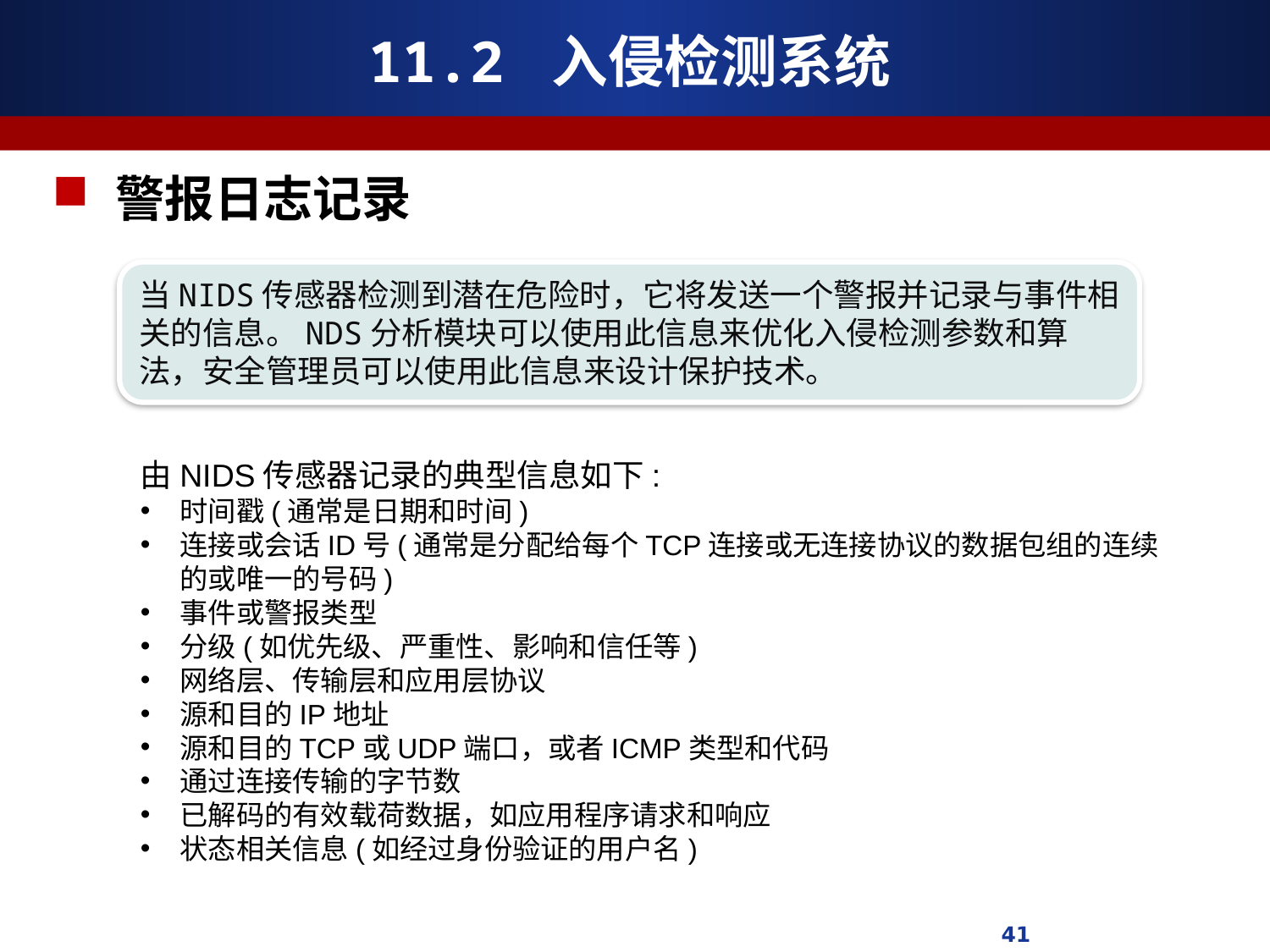

# 11.2 入侵检测系统
警报日志记录
当NIDS传感器检测到潜在危险时，它将发送一个警报并记录与事件相关的信息。NDS分析模块可以使用此信息来优化入侵检测参数和算法，安全管理员可以使用此信息来设计保护技术。
由NIDS传感器记录的典型信息如下:
时间戳(通常是日期和时间)
连接或会话ID号(通常是分配给每个TCP连接或无连接协议的数据包组的连续的或唯一的号码)
事件或警报类型
分级(如优先级、严重性、影响和信任等)
网络层、传输层和应用层协议
源和目的IP地址
源和目的TCP或UDP端口，或者ICMP类型和代码
通过连接传输的字节数
已解码的有效载荷数据，如应用程序请求和响应
状态相关信息(如经过身份验证的用户名)

41